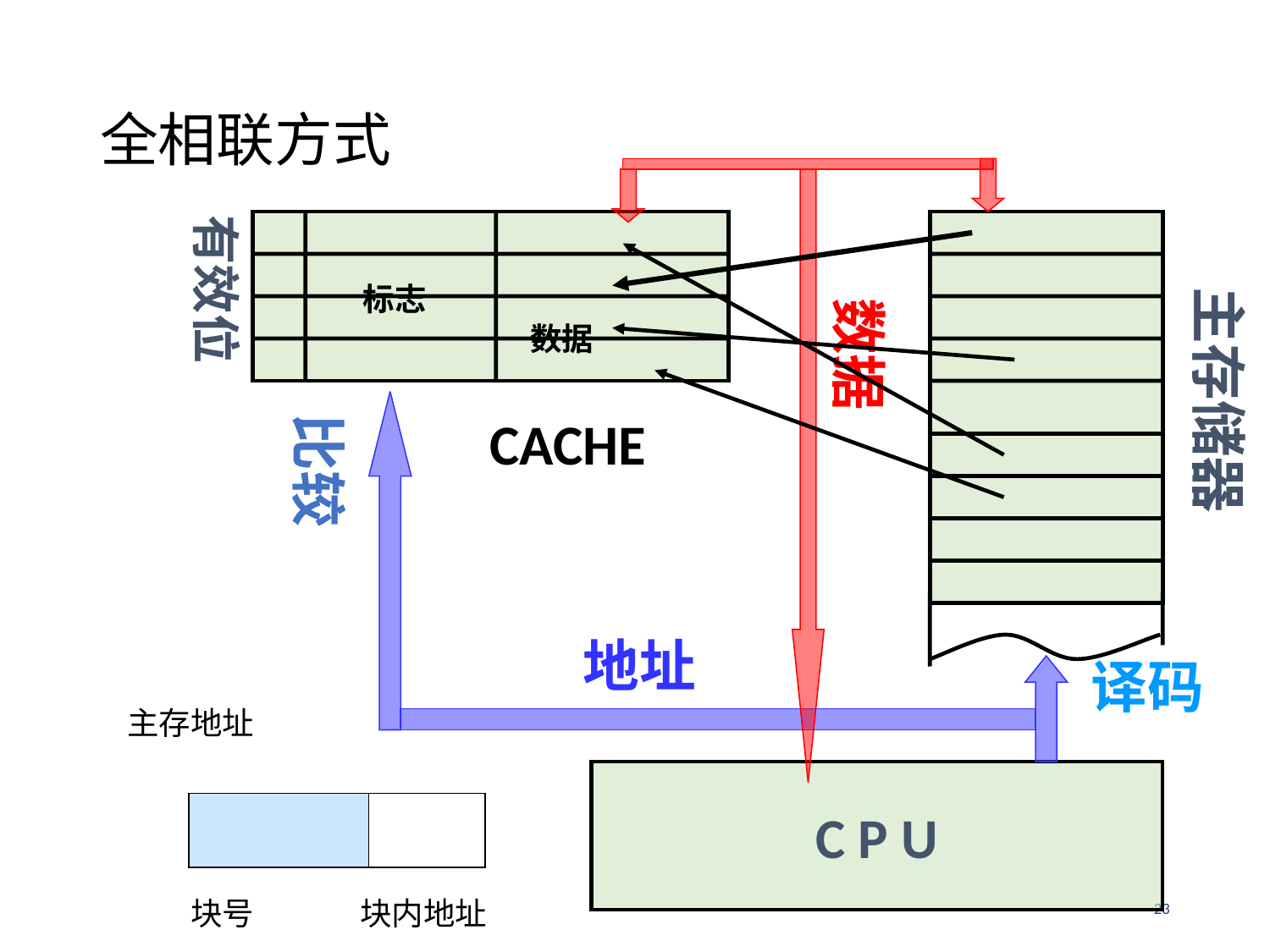

# 全相联方式

有效位

标志
主存储器
数据

数据

比较
CACHE

地址

译码

主存地址

C P U

23
块号
块内地址